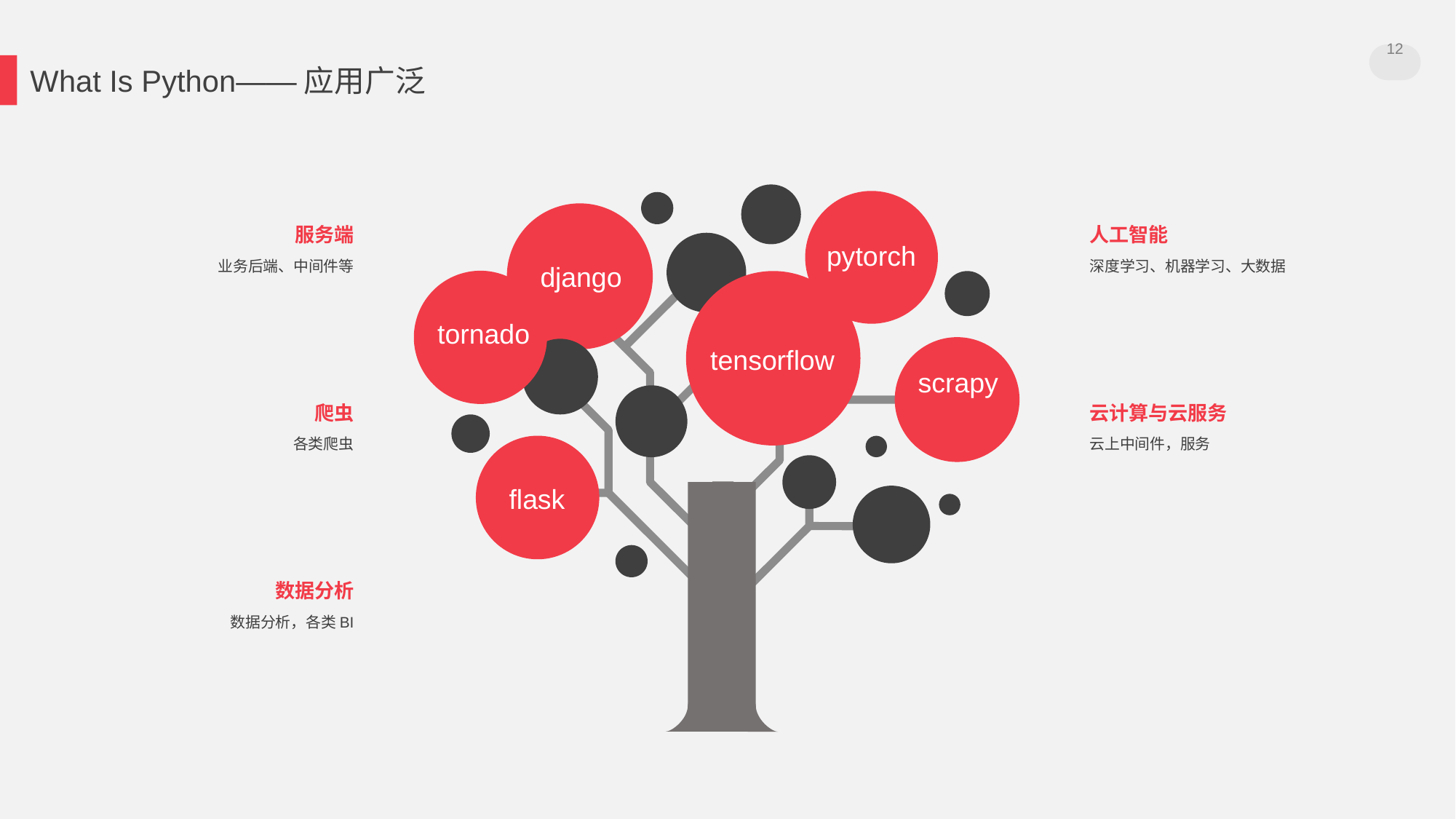

12
What Is Python——应用广泛

服务端
人工智能

pytorch
django
业务后端、中间件等
深度学习、机器学习、大数据

tornado

tensorflow

scrapy

爬虫
云计算与云服务

各类爬虫
云上中间件，服务

flask

数据分析
数据分析，各类BI